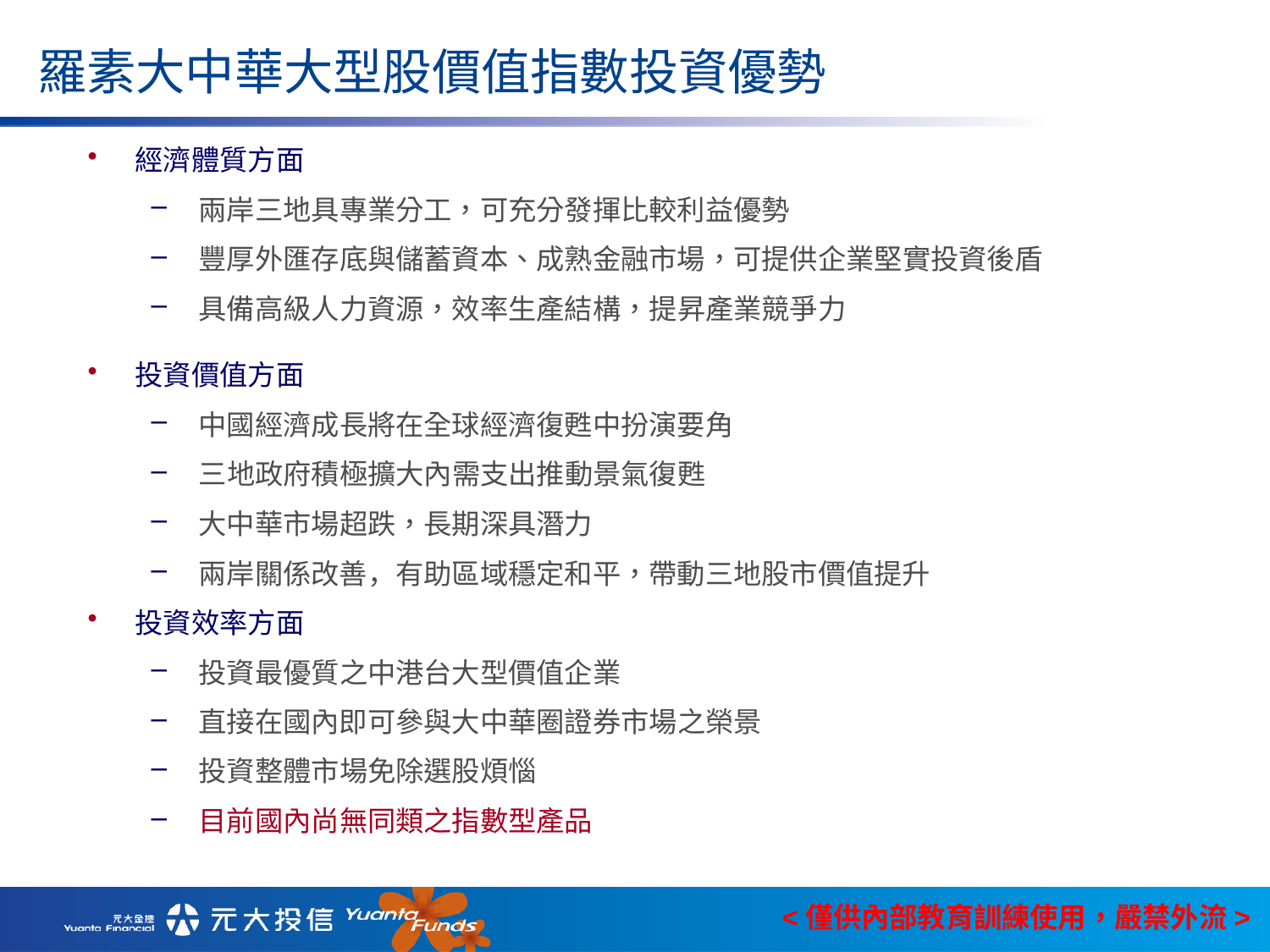

# 羅素大中華大型股價值指數投資優勢
經濟體質方面
兩岸三地具專業分工，可充分發揮比較利益優勢
豐厚外匯存底與儲蓄資本、成熟金融市場，可提供企業堅實投資後盾
具備高級人力資源，效率生產結構，提昇產業競爭力
投資價值方面
中國經濟成長將在全球經濟復甦中扮演要角
三地政府積極擴大內需支出推動景氣復甦
大中華市場超跌，長期深具潛力
兩岸關係改善，有助區域穩定和平，帶動三地股市價值提升
投資效率方面
投資最優質之中港台大型價值企業
直接在國內即可參與大中華圈證券市場之榮景
投資整體市場免除選股煩惱
目前國內尚無同類之指數型產品